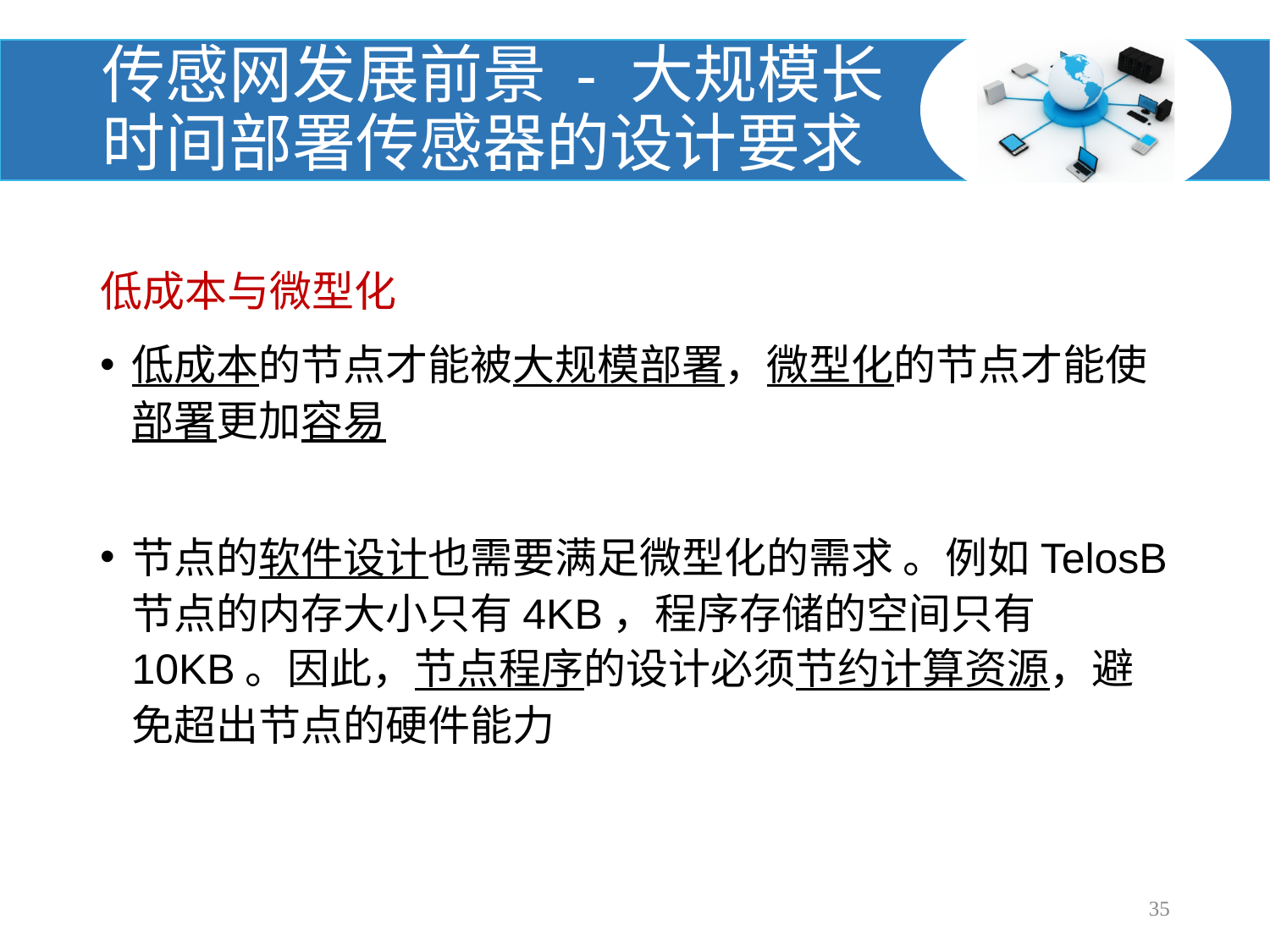

# 传感网发展前景 - 大规模长时间部署传感器的设计要求
低成本与微型化
低成本的节点才能被大规模部署，微型化的节点才能使部署更加容易

节点的软件设计也需要满足微型化的需求 。例如TelosB节点的内存大小只有4KB，程序存储的空间只有10KB。因此，节点程序的设计必须节约计算资源，避免超出节点的硬件能力

35